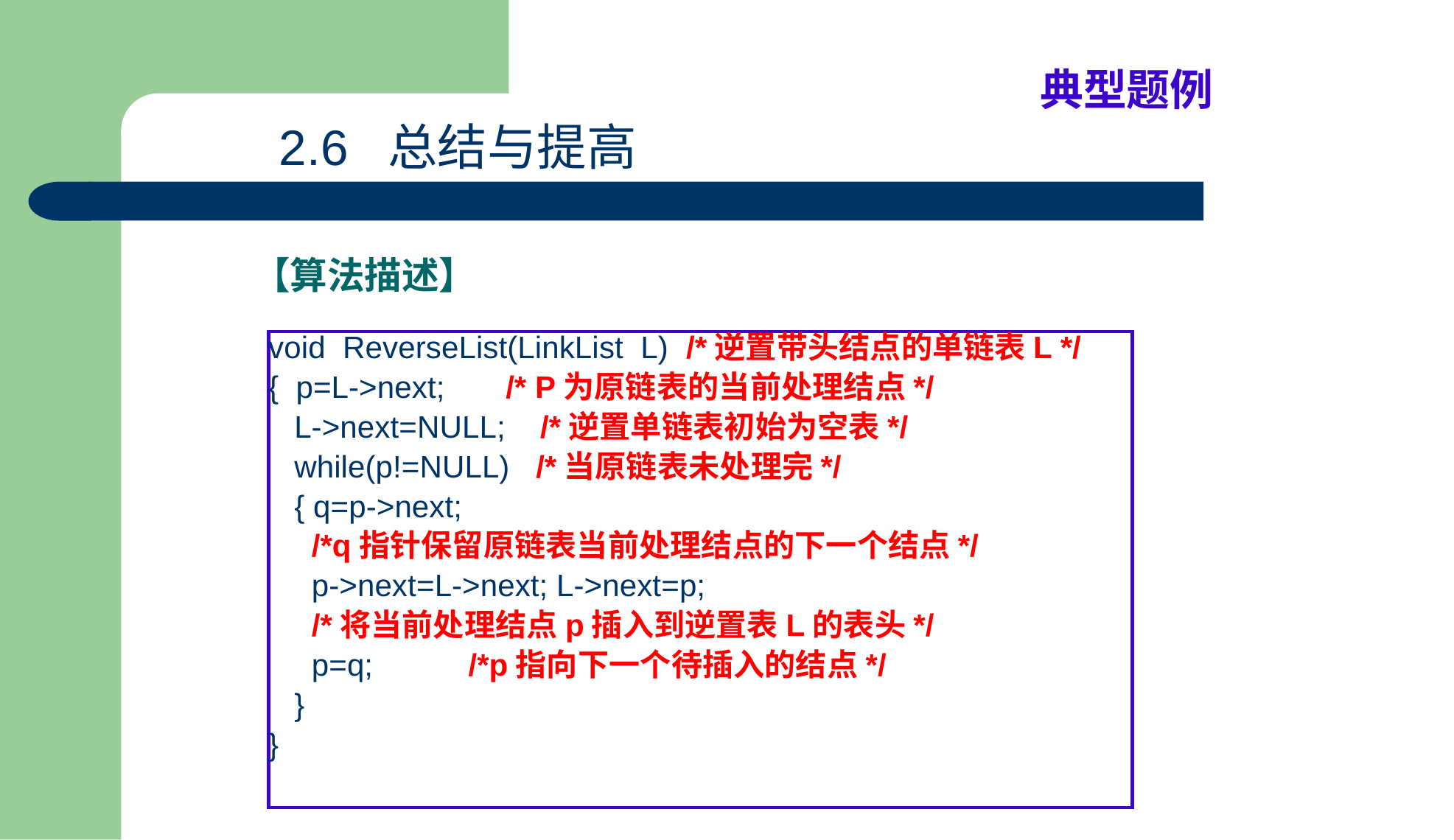

典型题例
2.6  总结与提高
# 【算法描述】
void  ReverseList(LinkList  L)  /*逆置带头结点的单链表L */
{  p=L->next;       /* P为原链表的当前处理结点*/
   L->next=NULL;    /*逆置单链表初始为空表*/
   while(p!=NULL)   /*当原链表未处理完*/
   { q=p->next;
     /*q指针保留原链表当前处理结点的下一个结点*/
     p->next=L->next; L->next=p;
     /*将当前处理结点p插入到逆置表L的表头*/
     p=q;           /*p指向下一个待插入的结点*/
   }
}